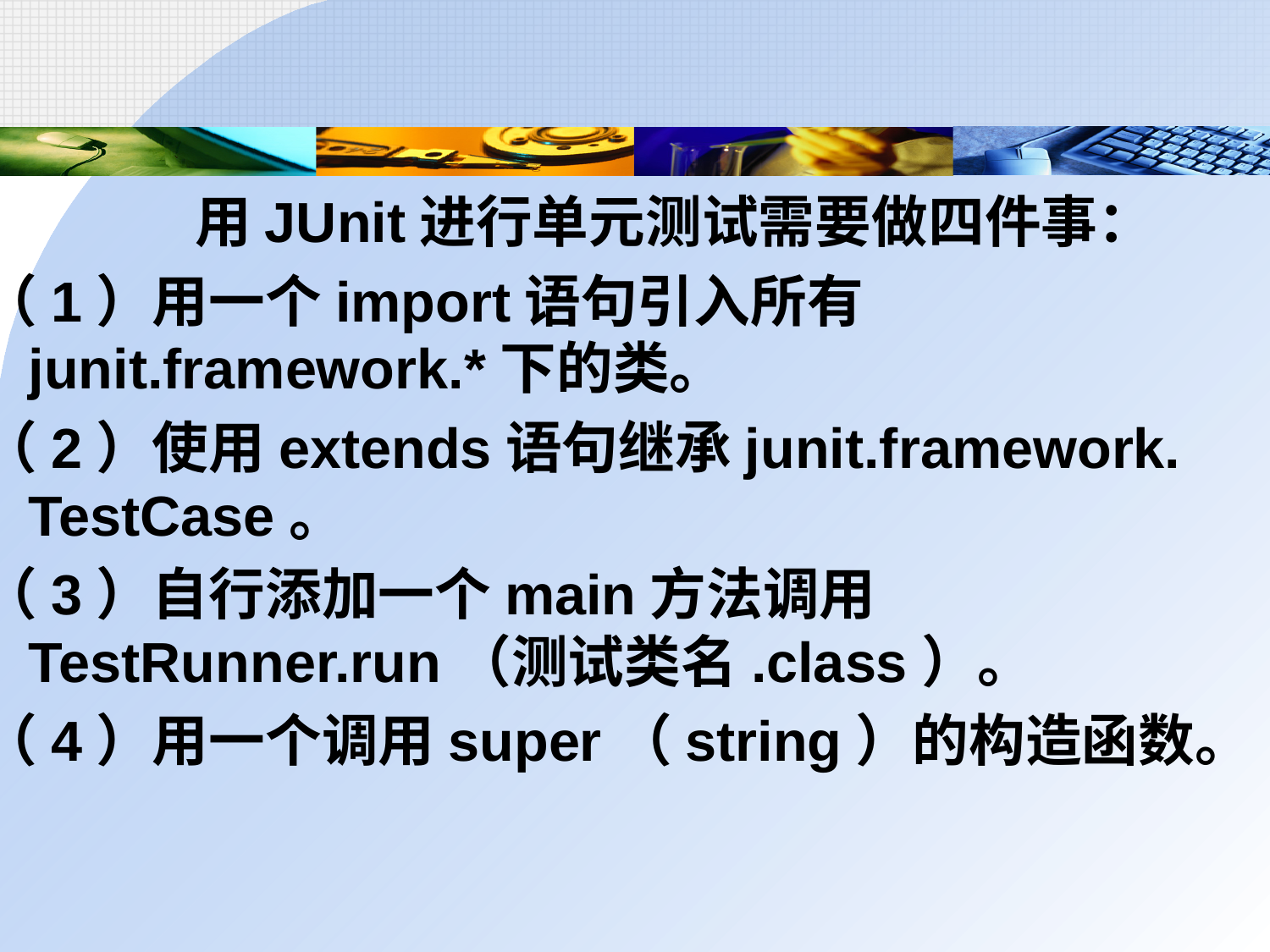

用JUnit进行单元测试需要做四件事：
（1）用一个import语句引入所有junit.framework.*下的类。
（2）使用extends语句继承junit.framework. TestCase。
（3）自行添加一个main方法调用TestRunner.run（测试类名.class）。
（4）用一个调用super（string）的构造函数。